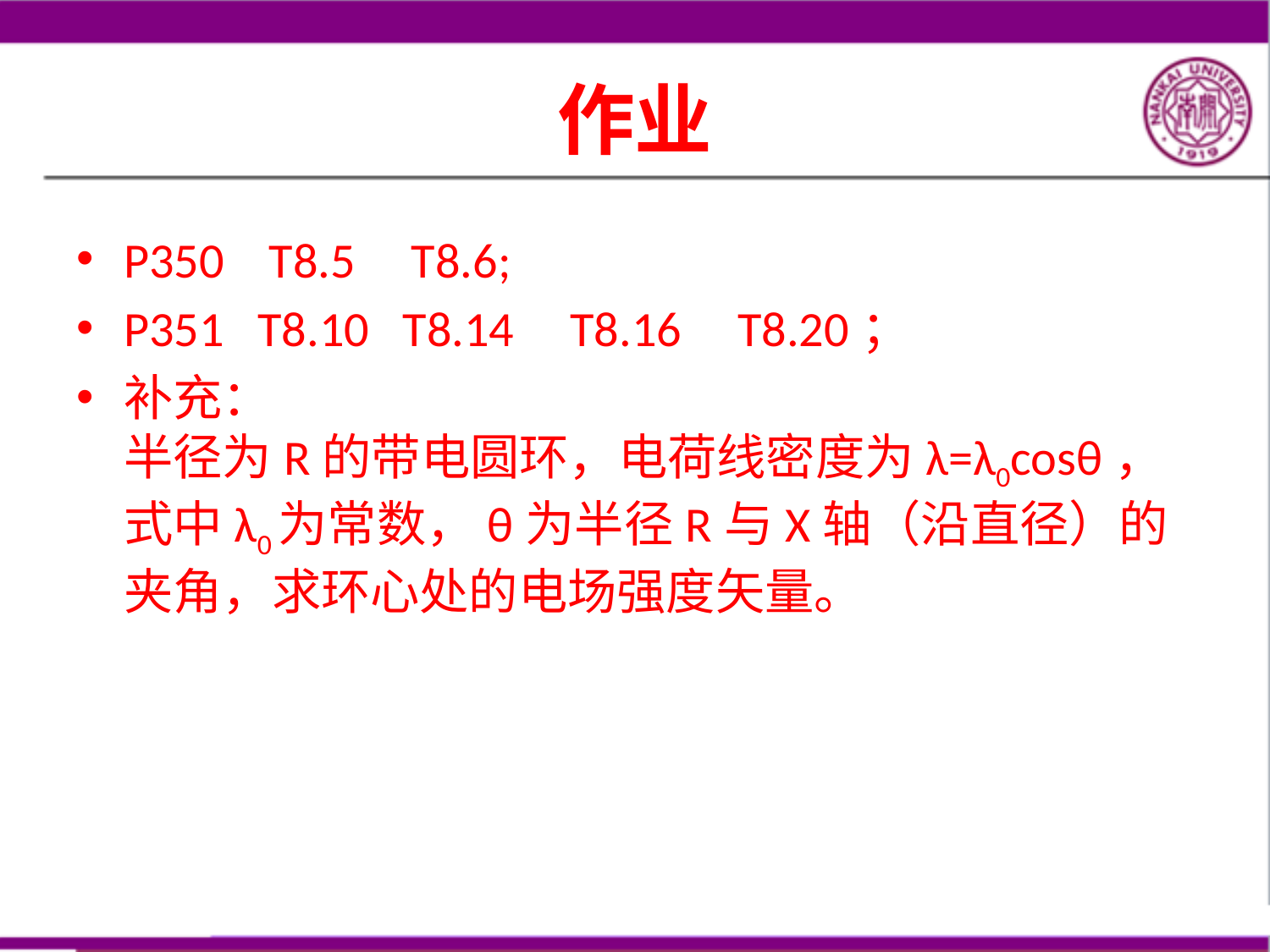

# 作业
P350    T8.5     T8.6;
P351   T8.10   T8.14     T8.16     T8.20；
补充：
半径为R的带电圆环，电荷线密度为λ=λ0cosθ，式中λ0为常数，θ为半径R与X轴（沿直径）的夹角，求环心处的电场强度矢量。